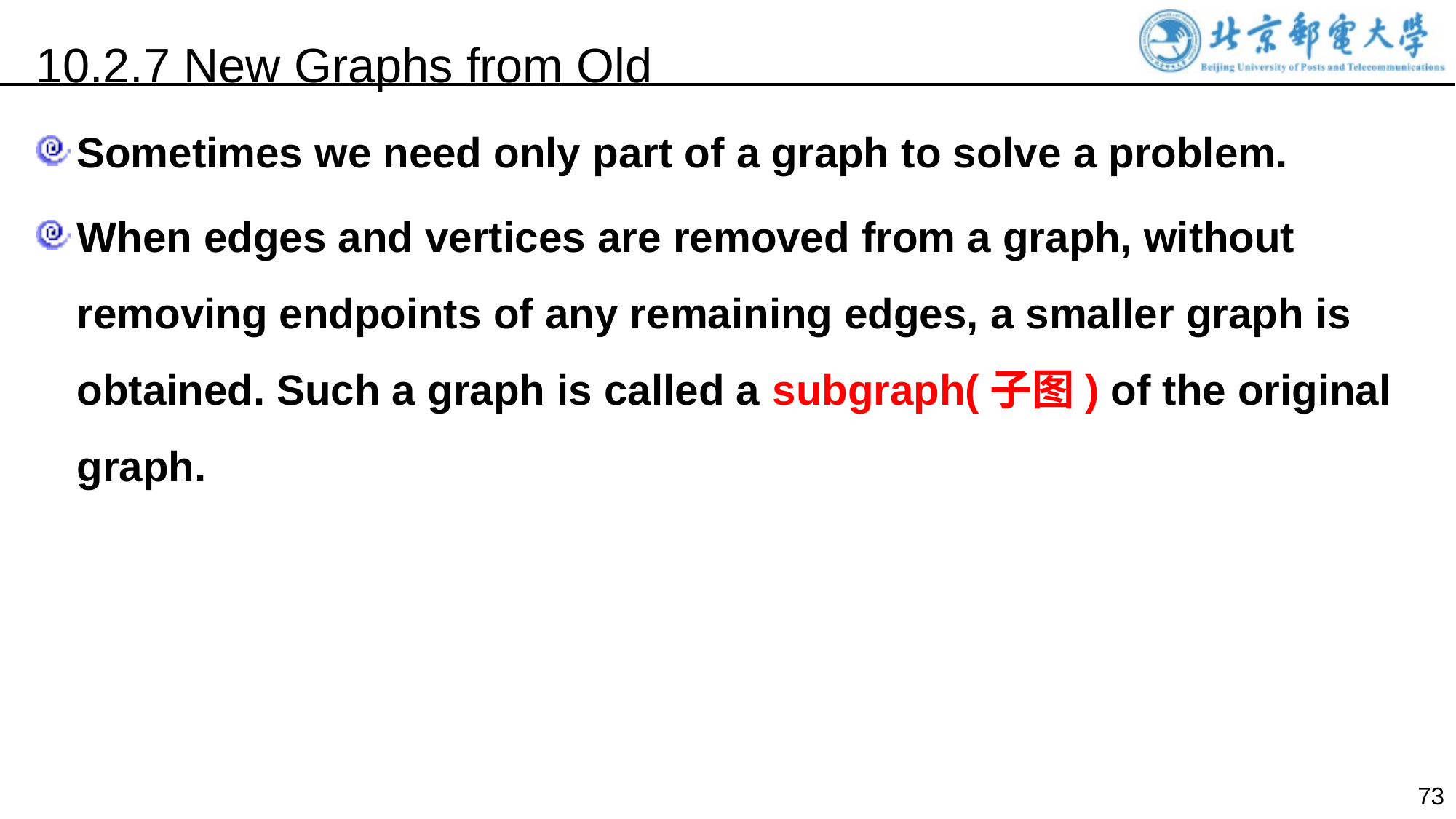

10.2.7 New Graphs from Old
Sometimes we need only part of a graph to solve a problem.
When edges and vertices are removed from a graph, without removing endpoints of any remaining edges, a smaller graph is obtained. Such a graph is called a subgraph(子图) of the original graph.